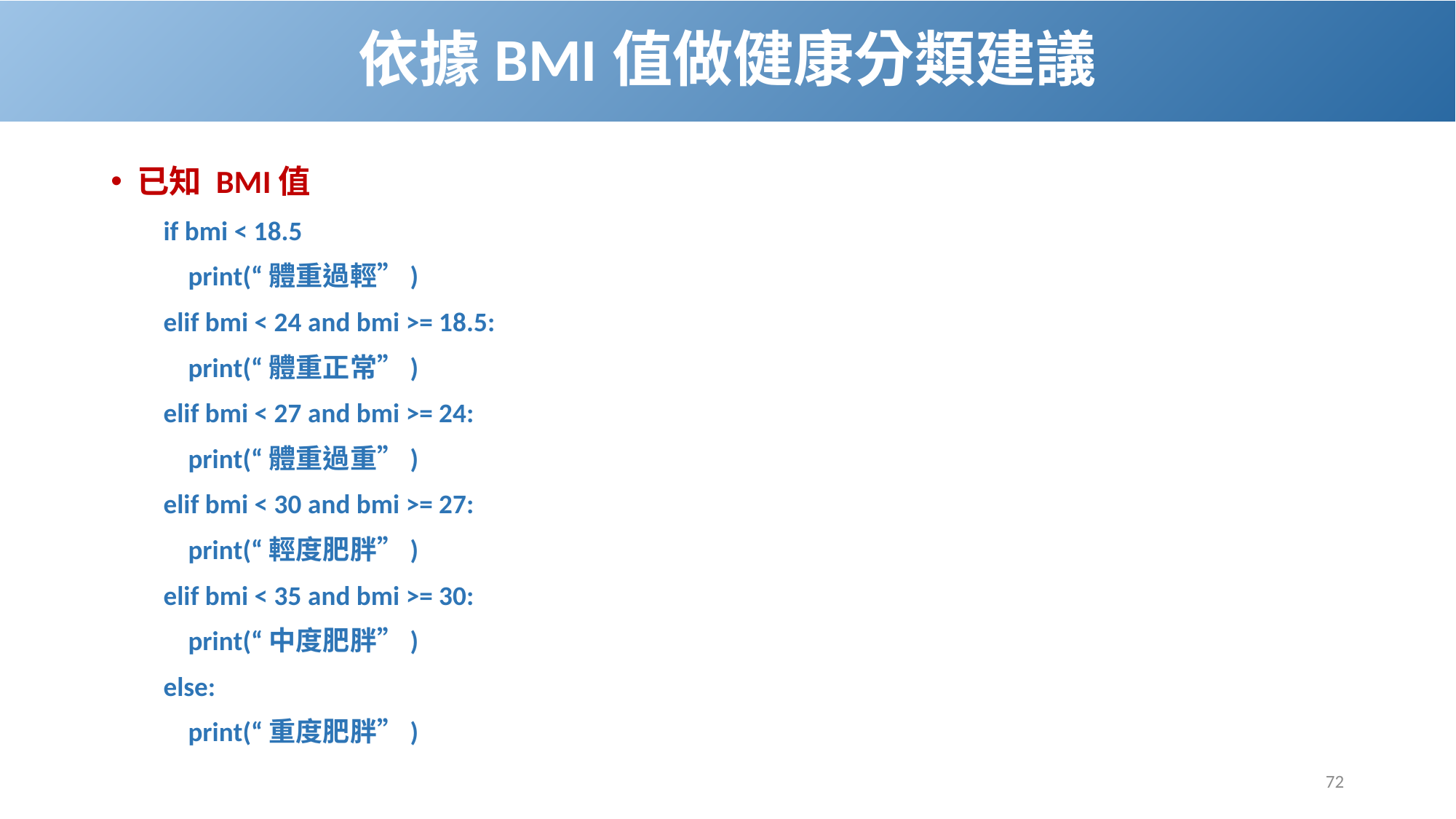

# 依據BMI值做健康分類建議
已知 BMI值
if bmi < 18.5
    print(“體重過輕”)
elif bmi < 24 and bmi >= 18.5:
    print(“體重正常”)
elif bmi < 27 and bmi >= 24:
    print(“體重過重”)
elif bmi < 30 and bmi >= 27:
    print(“輕度肥胖”)
elif bmi < 35 and bmi >= 30:
    print(“中度肥胖”)
else:
    print(“重度肥胖”)

72